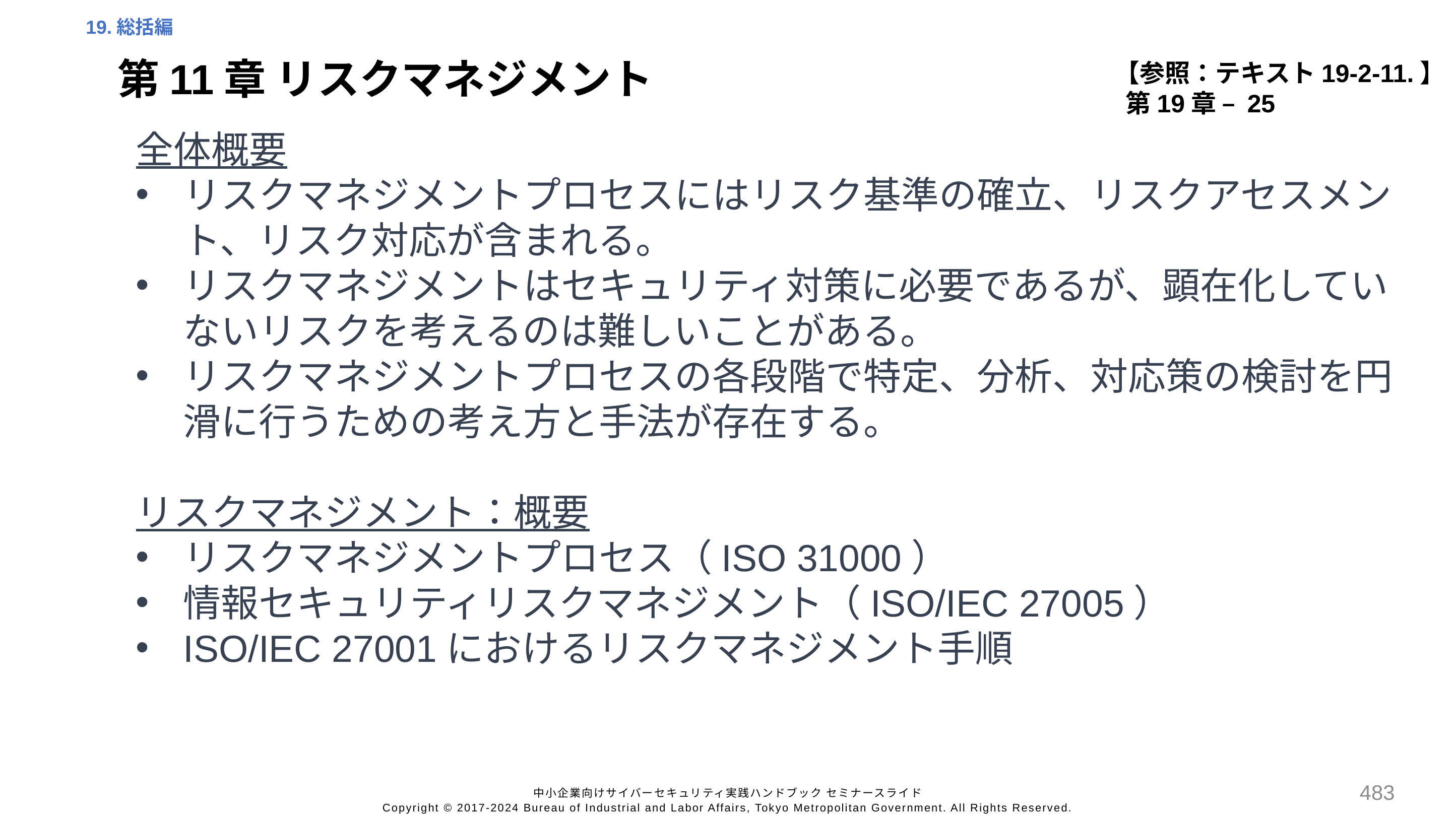

19.総括編
【参照：テキスト19-2-11.】
第19章 – 25
第11章 リスクマネジメント
全体概要
リスクマネジメントプロセスにはリスク基準の確立、リスクアセスメント、リスク対応が含まれる。
リスクマネジメントはセキュリティ対策に必要であるが、顕在化していないリスクを考えるのは難しいことがある。
リスクマネジメントプロセスの各段階で特定、分析、対応策の検討を円滑に行うための考え方と手法が存在する。

リスクマネジメント：概要
リスクマネジメントプロセス（ISO 31000）
情報セキュリティリスクマネジメント（ISO/IEC 27005）
ISO/IEC 27001におけるリスクマネジメント手順

483